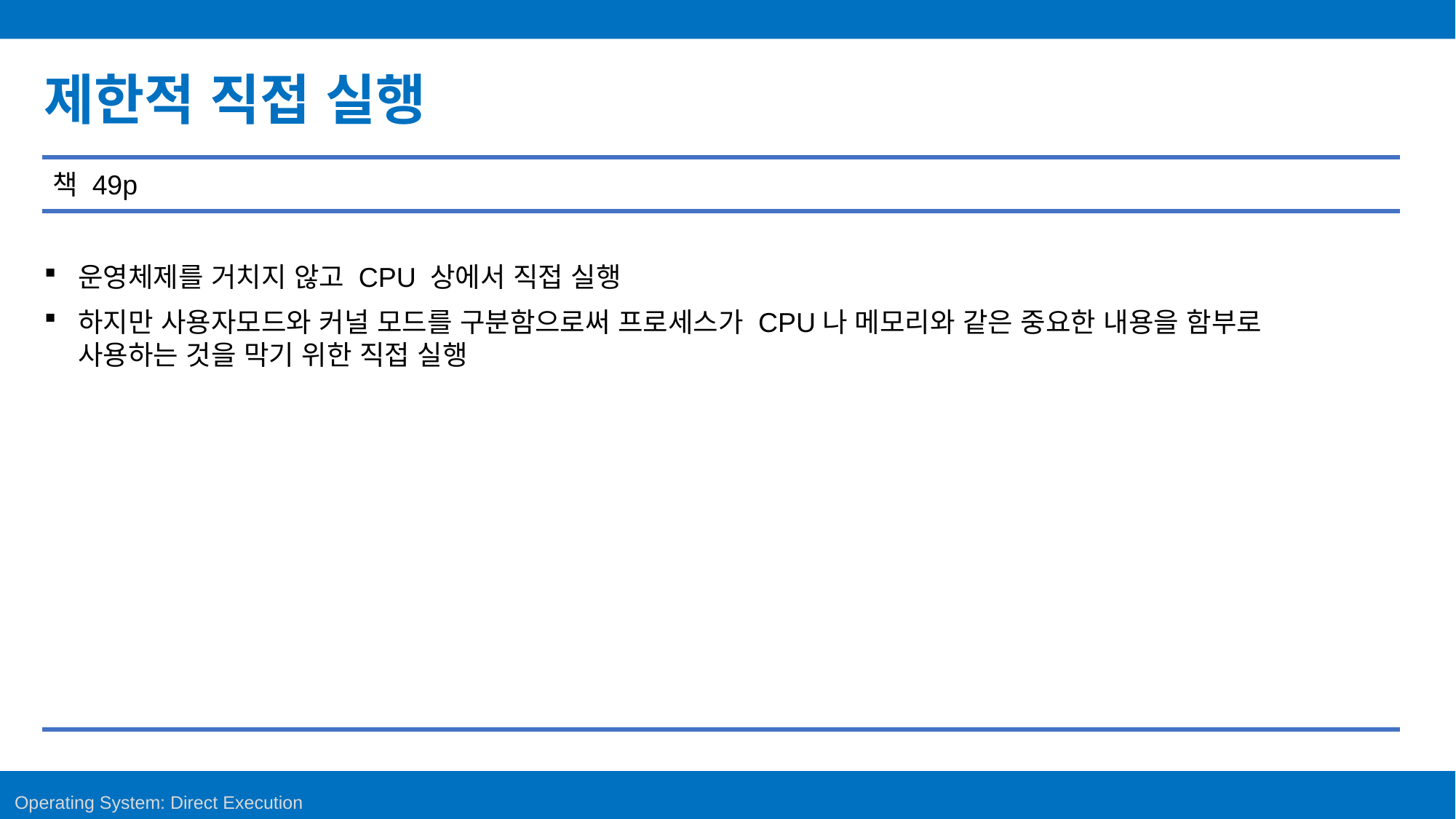

Contents
제한적 직접 실행
책 49p

운영체제를 거치지 않고 CPU 상에서 직접 실행
하지만 사용자모드와 커널 모드를 구분함으로써 프로세스가 CPU나 메모리와 같은 중요한 내용을 함부로 사용하는 것을 막기 위한 직접 실행

4
Operating System: Direct Execution